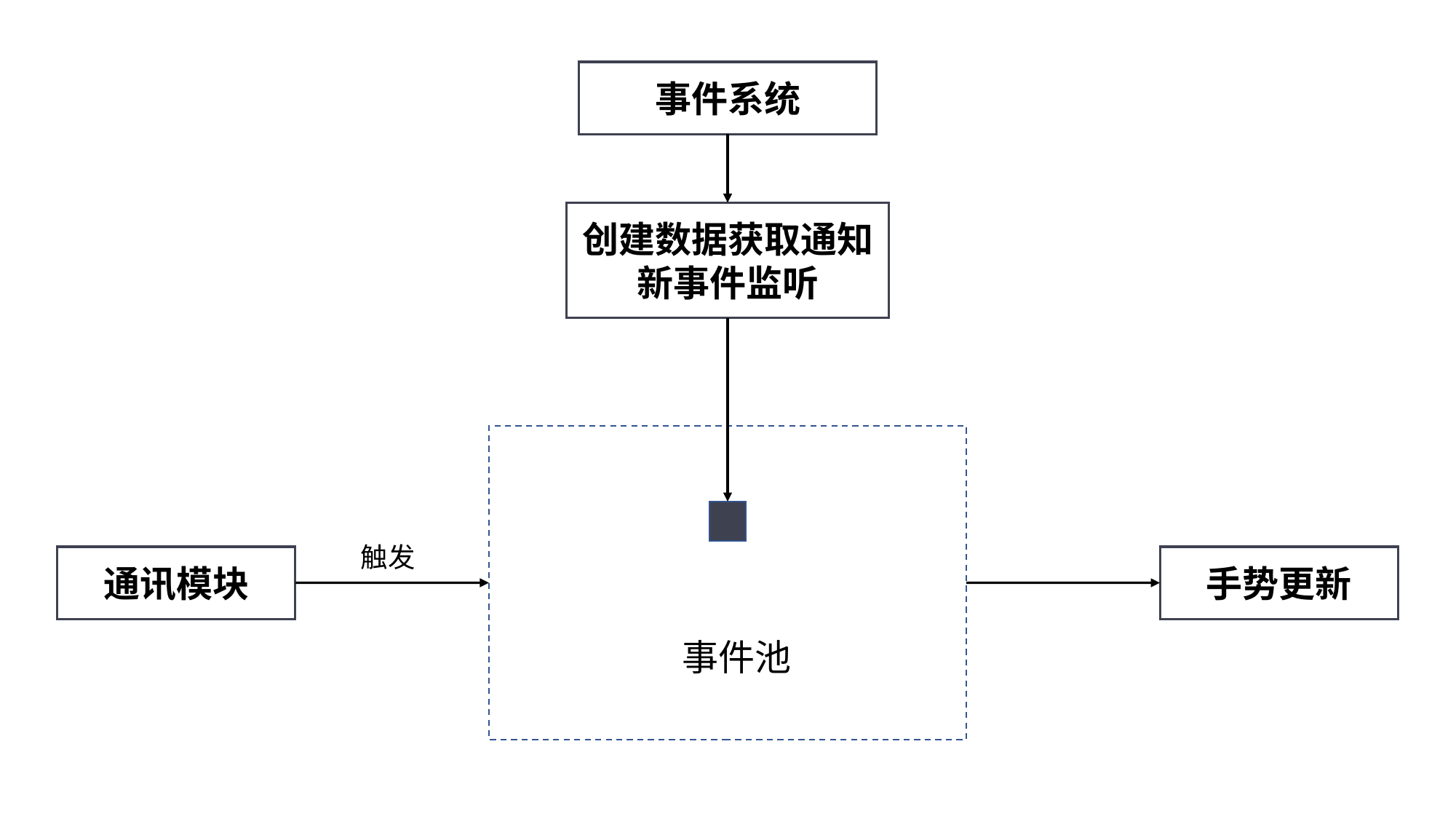

事件系统
创建数据获取通知新事件监听
训练部分

触发
手势更新
通讯模块
事件池